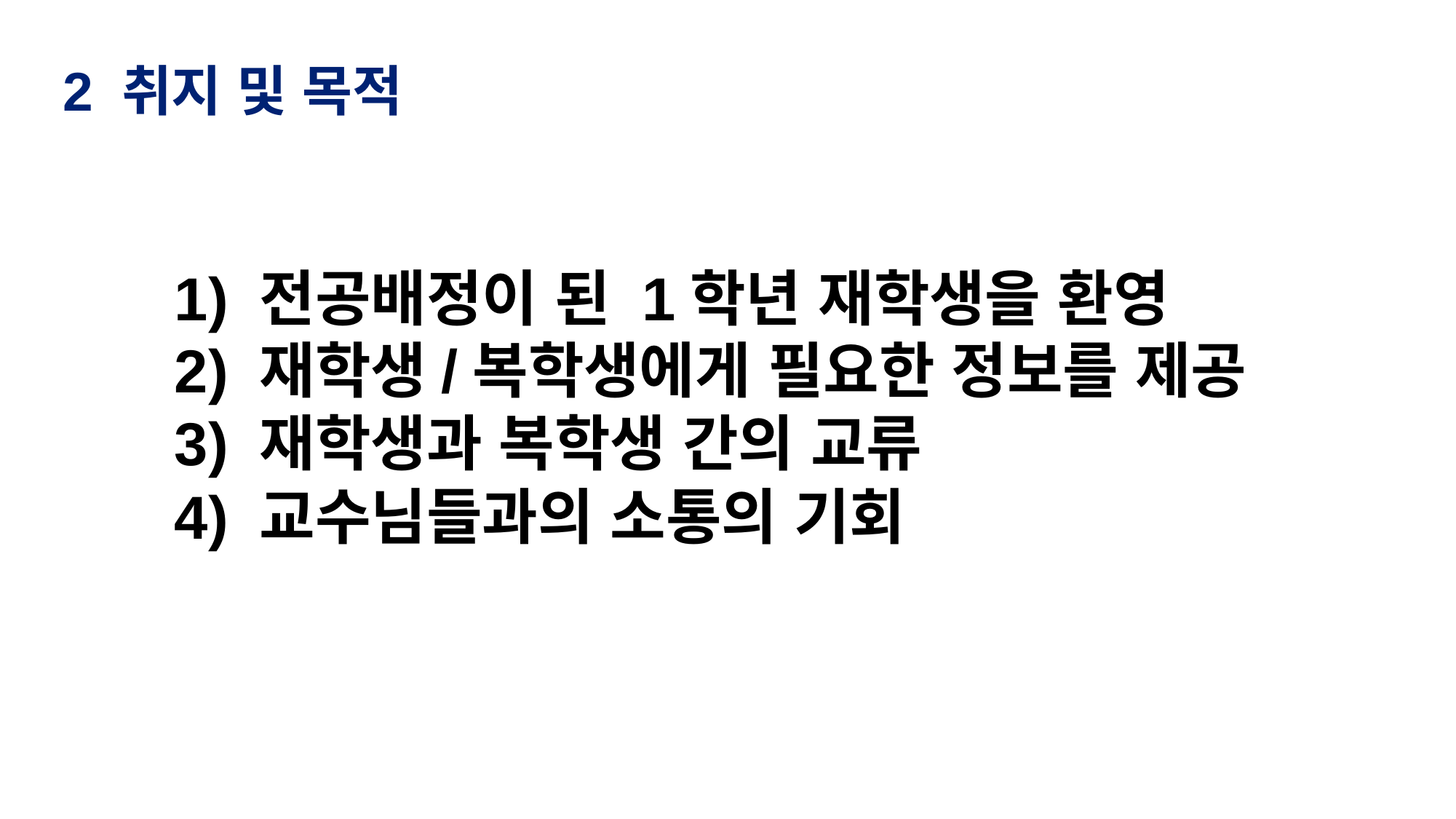

2 취지 및 목적
1) 전공배정이 된 1학년 재학생을 환영
2) 재학생/복학생에게 필요한 정보를 제공
3) 재학생과 복학생 간의 교류
4) 교수님들과의 소통의 기회